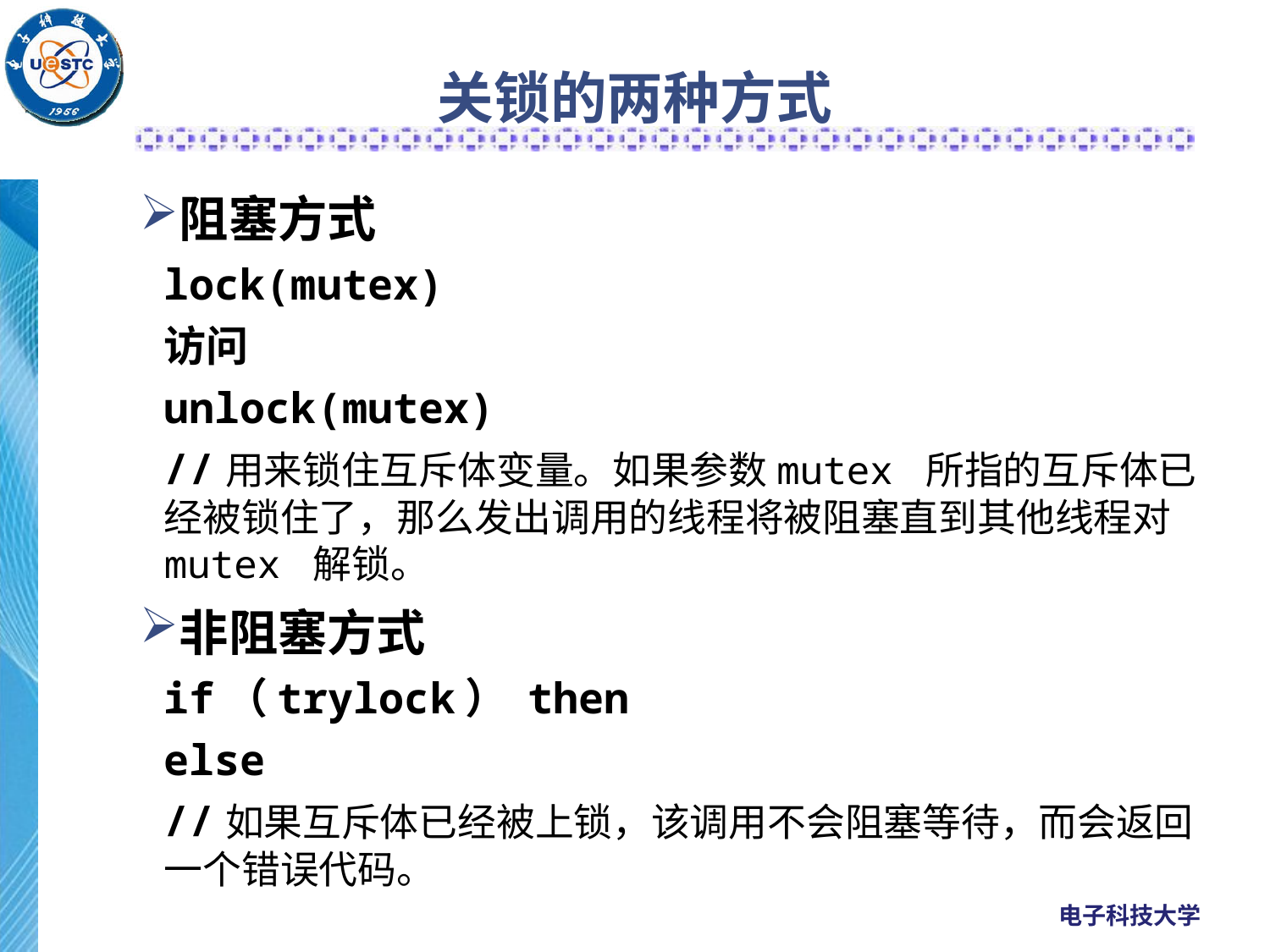

# 关锁的两种方式
阻塞方式
lock(mutex)
访问
unlock(mutex)
//用来锁住互斥体变量。如果参数mutex 所指的互斥体已经被锁住了，那么发出调用的线程将被阻塞直到其他线程对mutex 解锁。
非阻塞方式
if（trylock） then
else
//如果互斥体已经被上锁，该调用不会阻塞等待，而会返回一个错误代码。